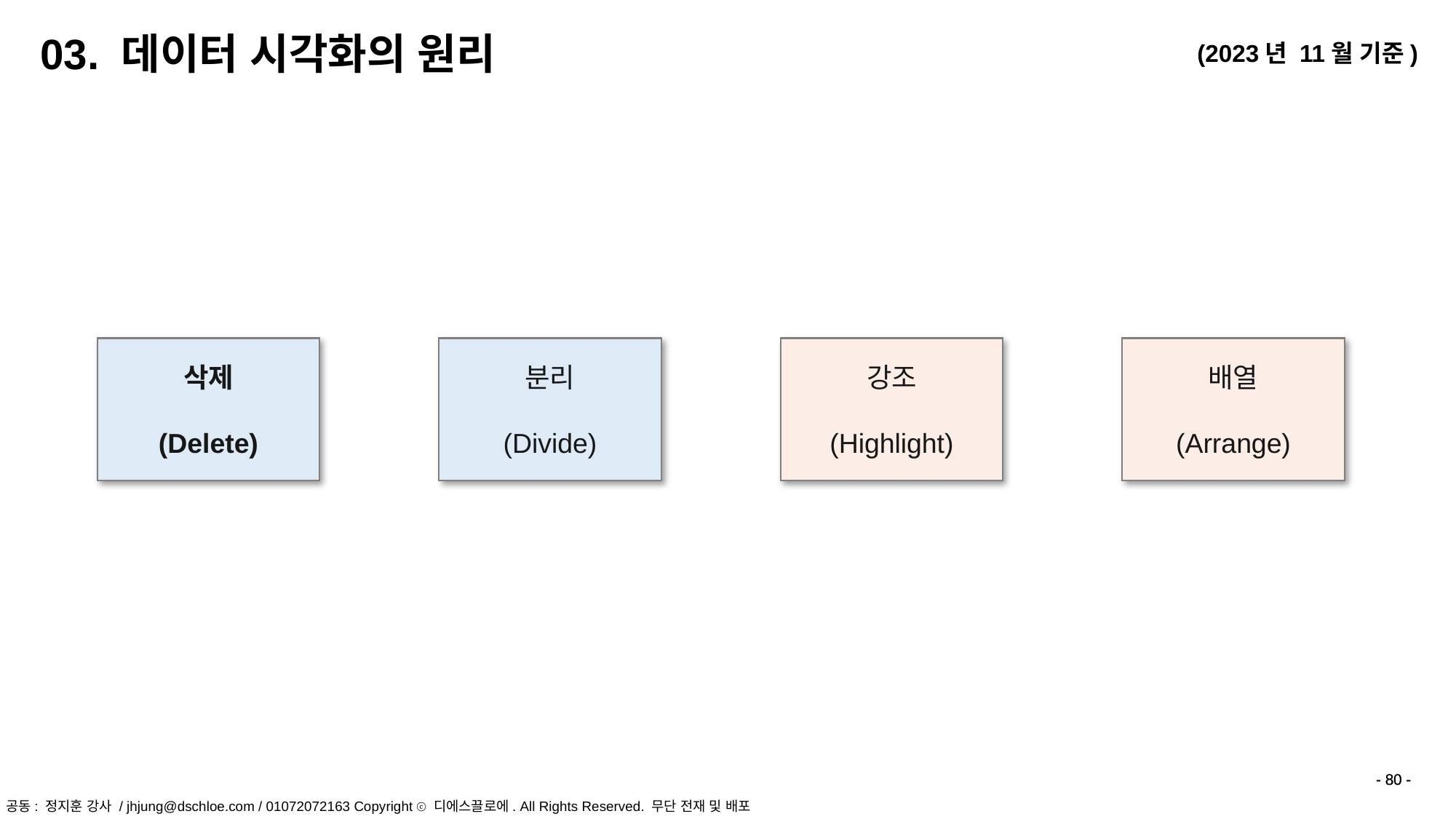

03. 데이터 시각화의 원리
분리

(Divide)
배열

(Arrange)
삭제

(Delete)
강조

(Highlight)
- 80 -